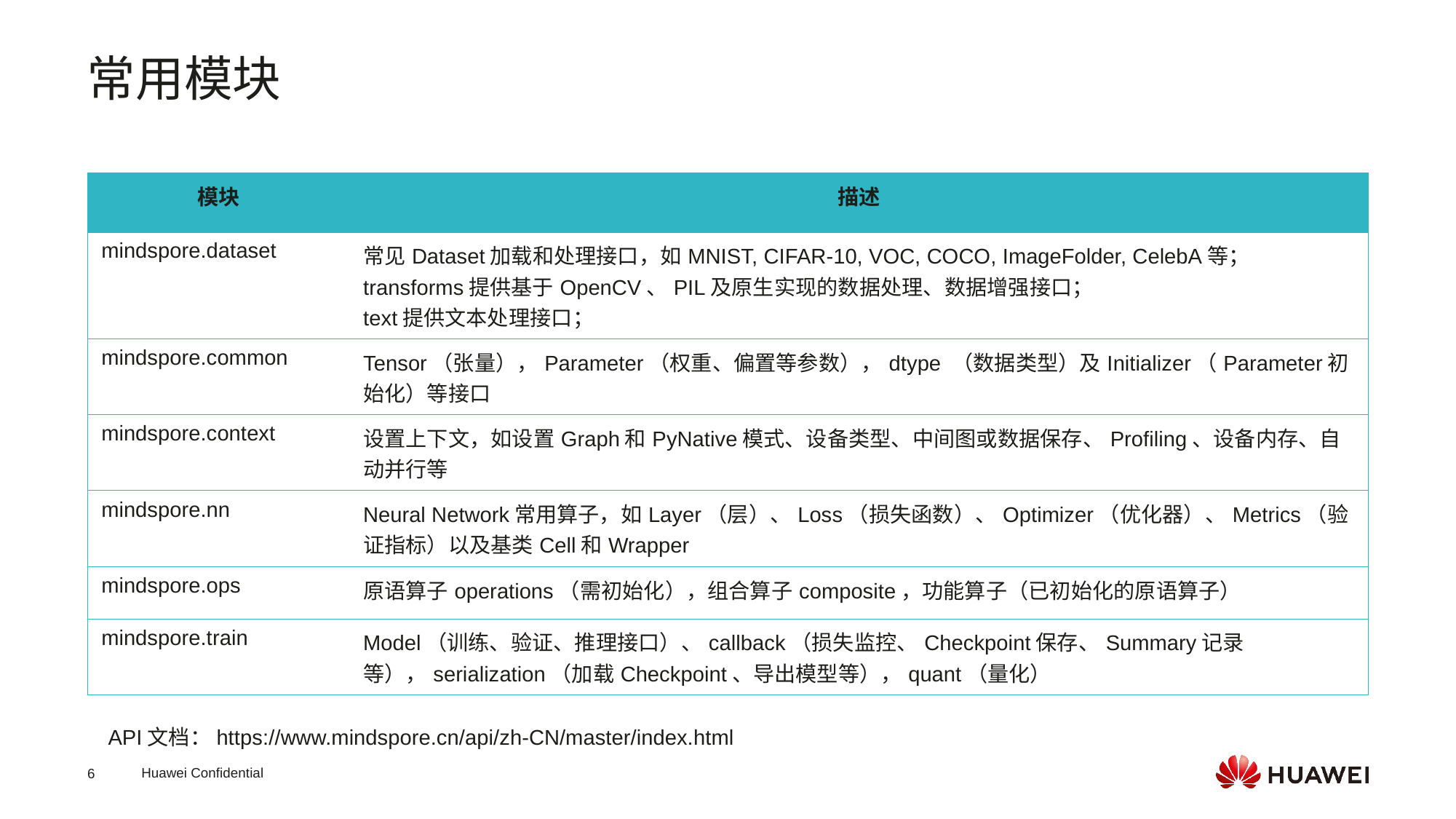

常用模块
| 模块 | 描述 |
| --- | --- |
| mindspore.dataset | 常见Dataset加载和处理接口，如MNIST, CIFAR-10, VOC, COCO, ImageFolder, CelebA等； transforms提供基于OpenCV、PIL及原生实现的数据处理、数据增强接口； text提供文本处理接口； |
| mindspore.common | Tensor（张量），Parameter（权重、偏置等参数），dtype （数据类型）及Initializer（Parameter初始化）等接口 |
| mindspore.context | 设置上下文，如设置Graph和PyNative模式、设备类型、中间图或数据保存、Profiling、设备内存、自动并行等 |
| mindspore.nn | Neural Network常用算子，如Layer（层）、Loss（损失函数）、Optimizer（优化器）、Metrics（验证指标）以及基类Cell和Wrapper |
| mindspore.ops | 原语算子operations（需初始化），组合算子composite，功能算子（已初始化的原语算子） |
| mindspore.train | Model（训练、验证、推理接口）、callback（损失监控、Checkpoint保存、Summary记录等），serialization（加载Checkpoint、导出模型等），quant（量化） |
API文档：https://www.mindspore.cn/api/zh-CN/master/index.html